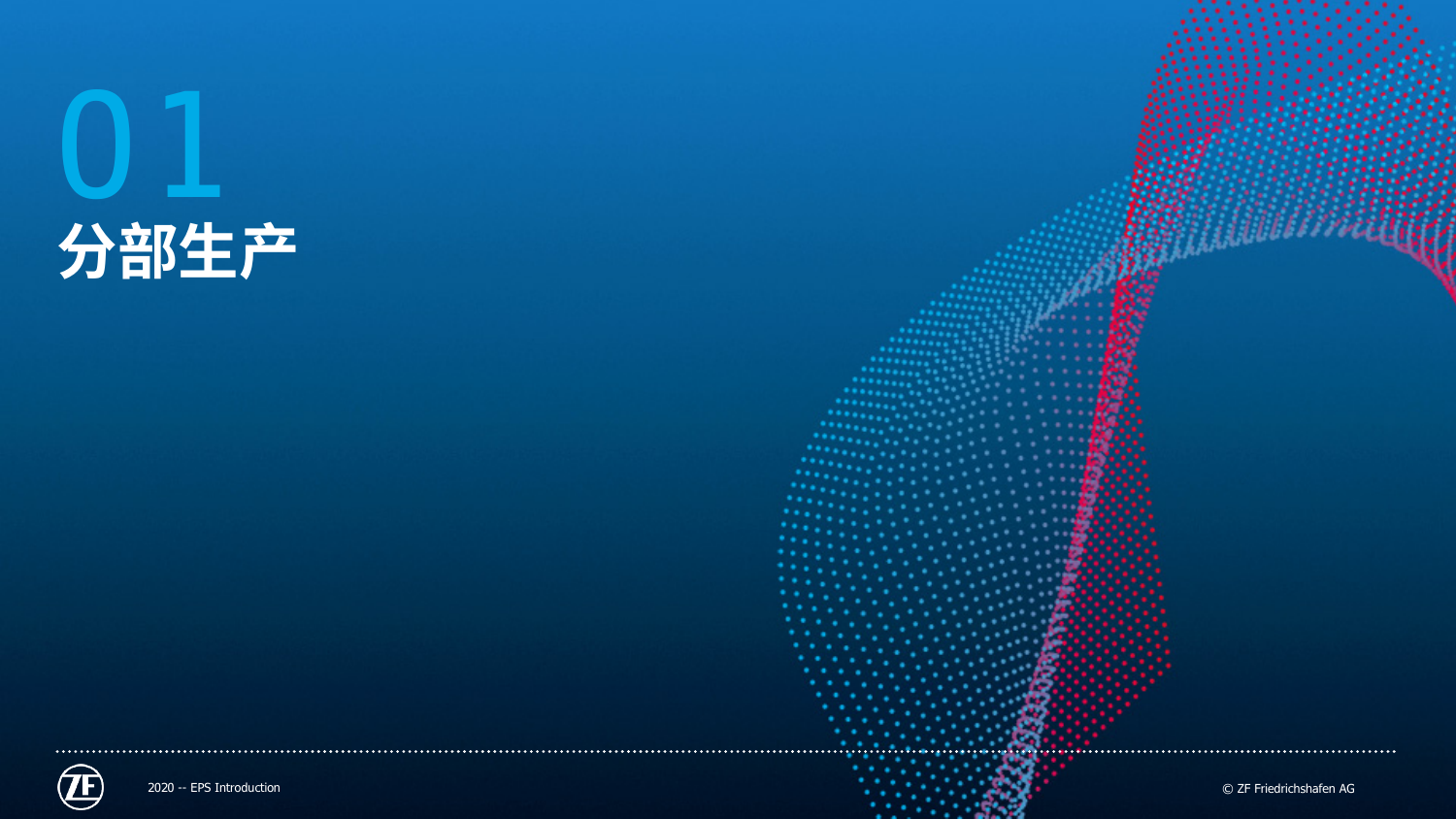

01
分部生产
9.

10.

11.

12.

2020 -- EPS Introduction